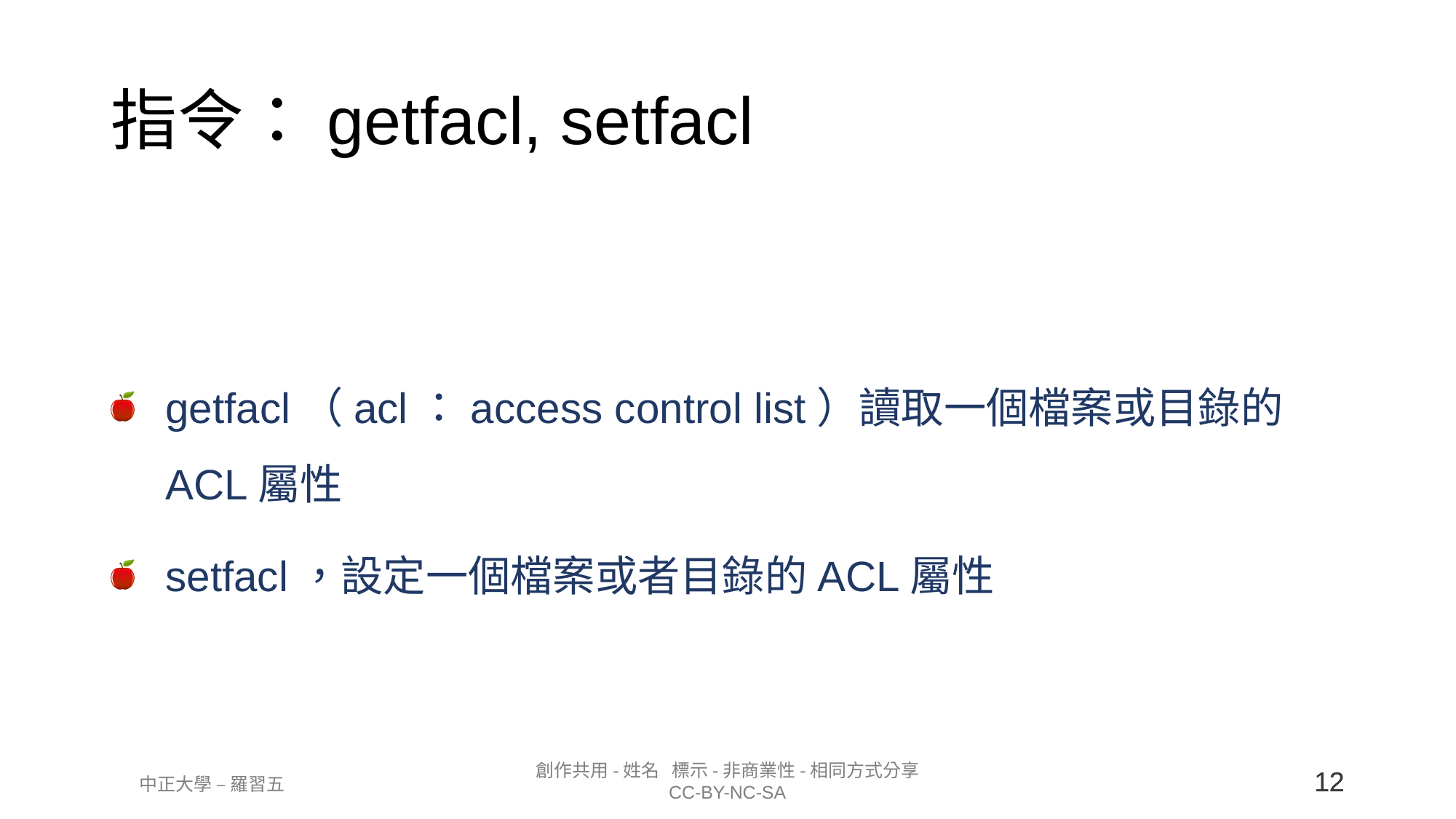

# 指令：getfacl, setfacl
getfacl（acl：access control list）讀取一個檔案或目錄的ACL屬性
setfacl，設定一個檔案或者目錄的ACL屬性